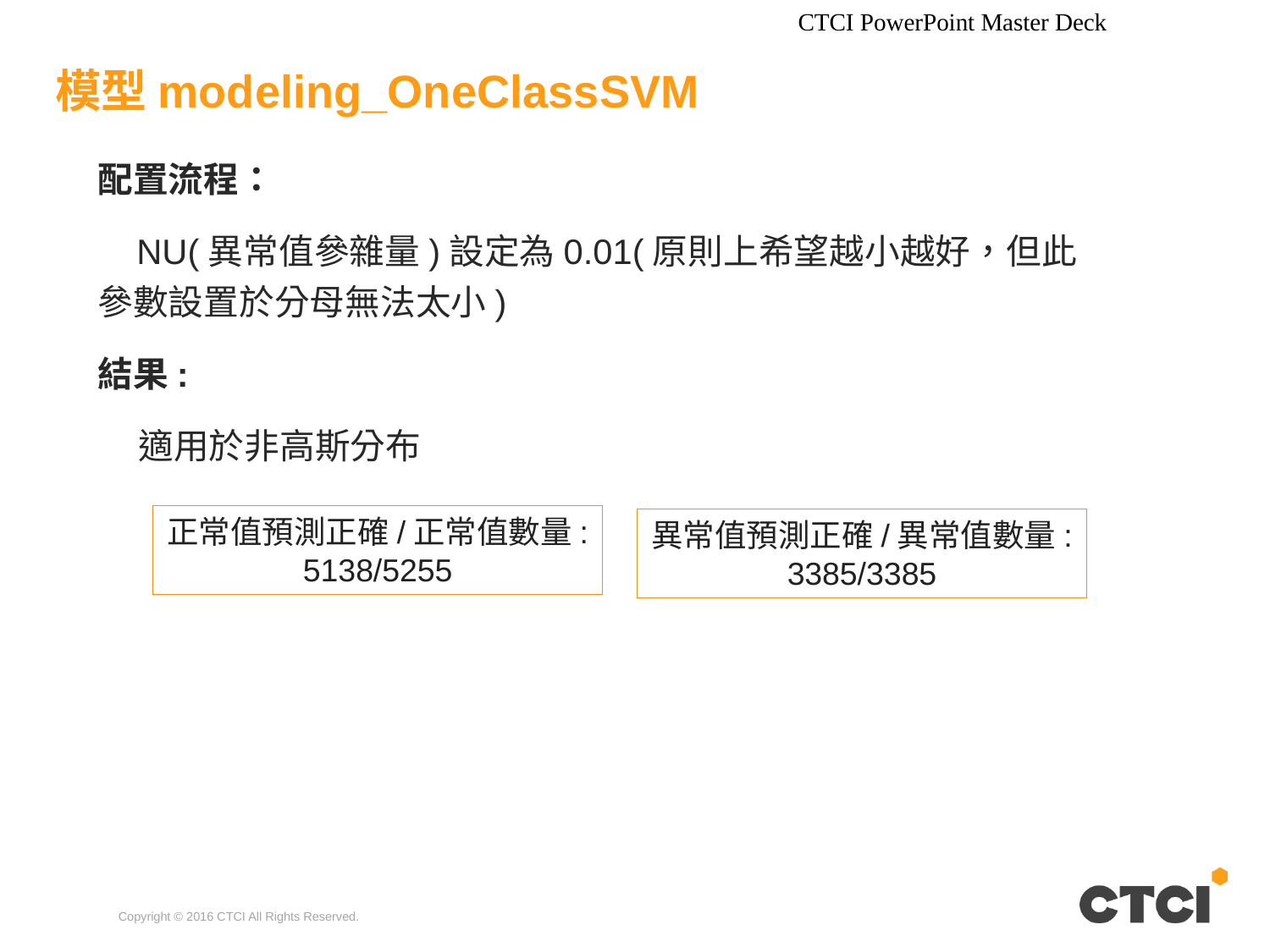

CTCI PowerPoint Master Deck
# 模型modeling_OneClassSVM
配置流程：
    NU(異常值參雜量)設定為0.01(原則上希望越小越好，但此參數設置於分母無法太小)
結果:
    適用於非高斯分布
正常值預測正確/正常值數量:
5138/5255
異常值預測正確/異常值數量:
3385/3385